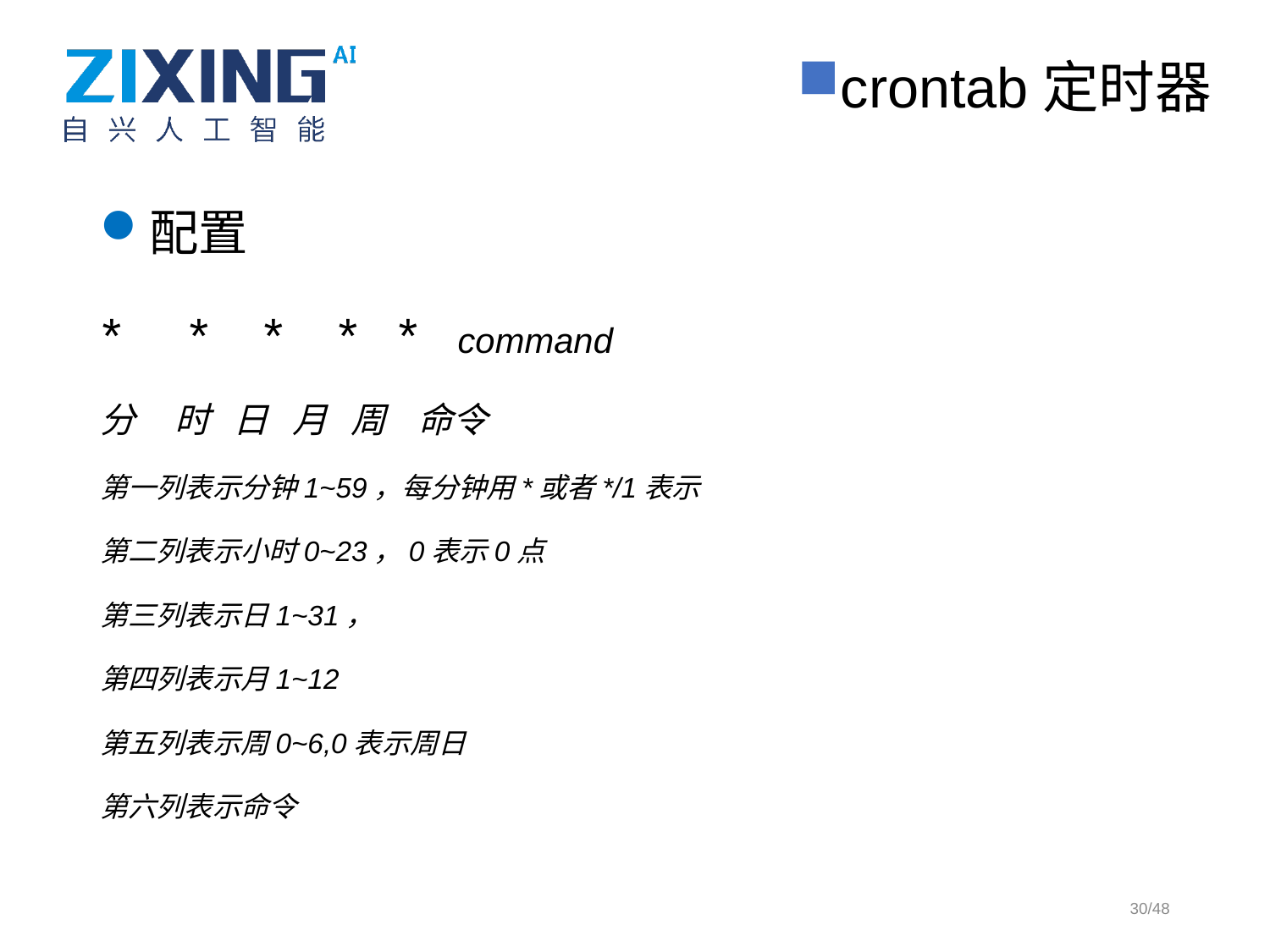

crontab定时器
配置
*     *    *    *   *   command
分     时   日   月   周    命令
第一列表示分钟1~59，每分钟用*或者*/1表示
第二列表示小时0~23，0表示0点
第三列表示日1~31，
第四列表示月1~12
第五列表示周0~6,0表示周日
第六列表示命令
30/48